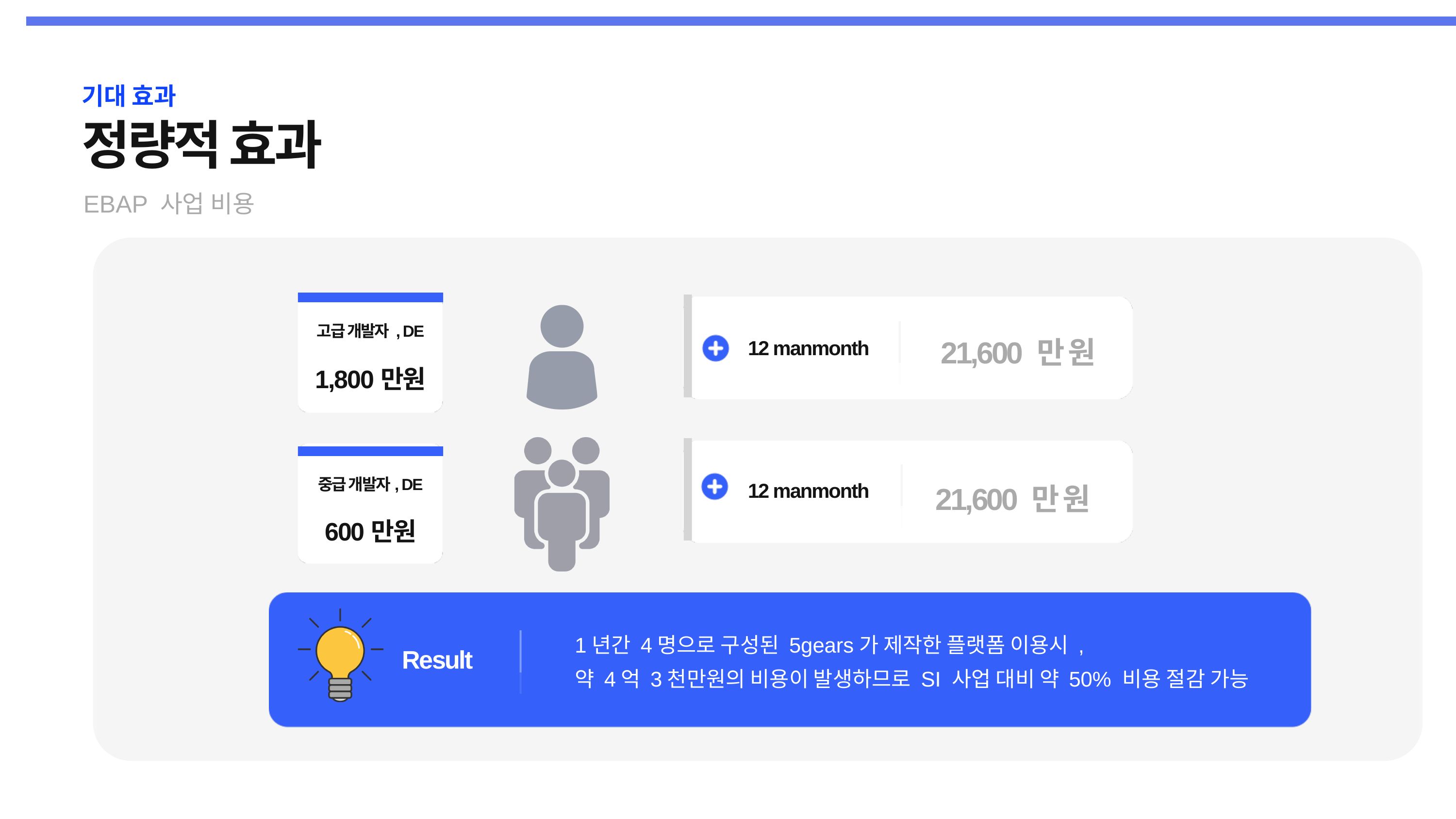

기대 효과

정량적 효과

EBAP 사업 비용

고급 개발자 , DE

21,600 만 원

12 manmonth

1,800만원

중급 개발자, DE

21,600 만 원

12 manmonth

600만원

1년간 4명으로 구성된 5gears가 제작한 플랫폼 이용시 ,
약 4억 3천만원의 비용이 발생하므로 SI 사업 대비 약 50% 비용 절감 가능

Result